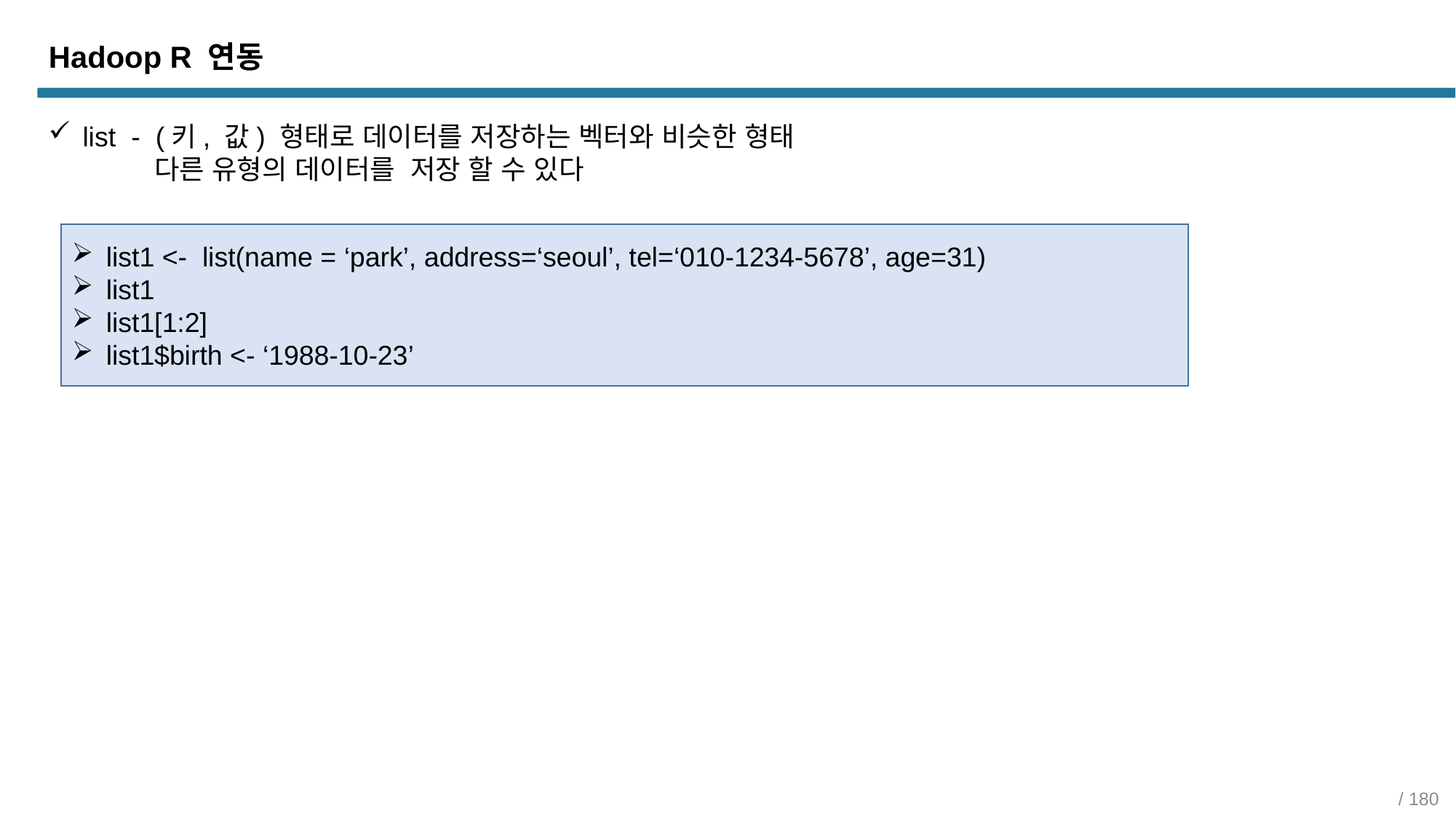

Hadoop R 연동
list  -  (키, 값) 형태로 데이터를 저장하는 벡터와 비슷한 형태
             다른 유형의 데이터를  저장 할 수 있다

list1 <-  list(name = ‘park’, address=‘seoul’, tel=‘010-1234-5678’, age=31)
list1
list1[1:2]
list1$birth <- ‘1988-10-23’
/ 180